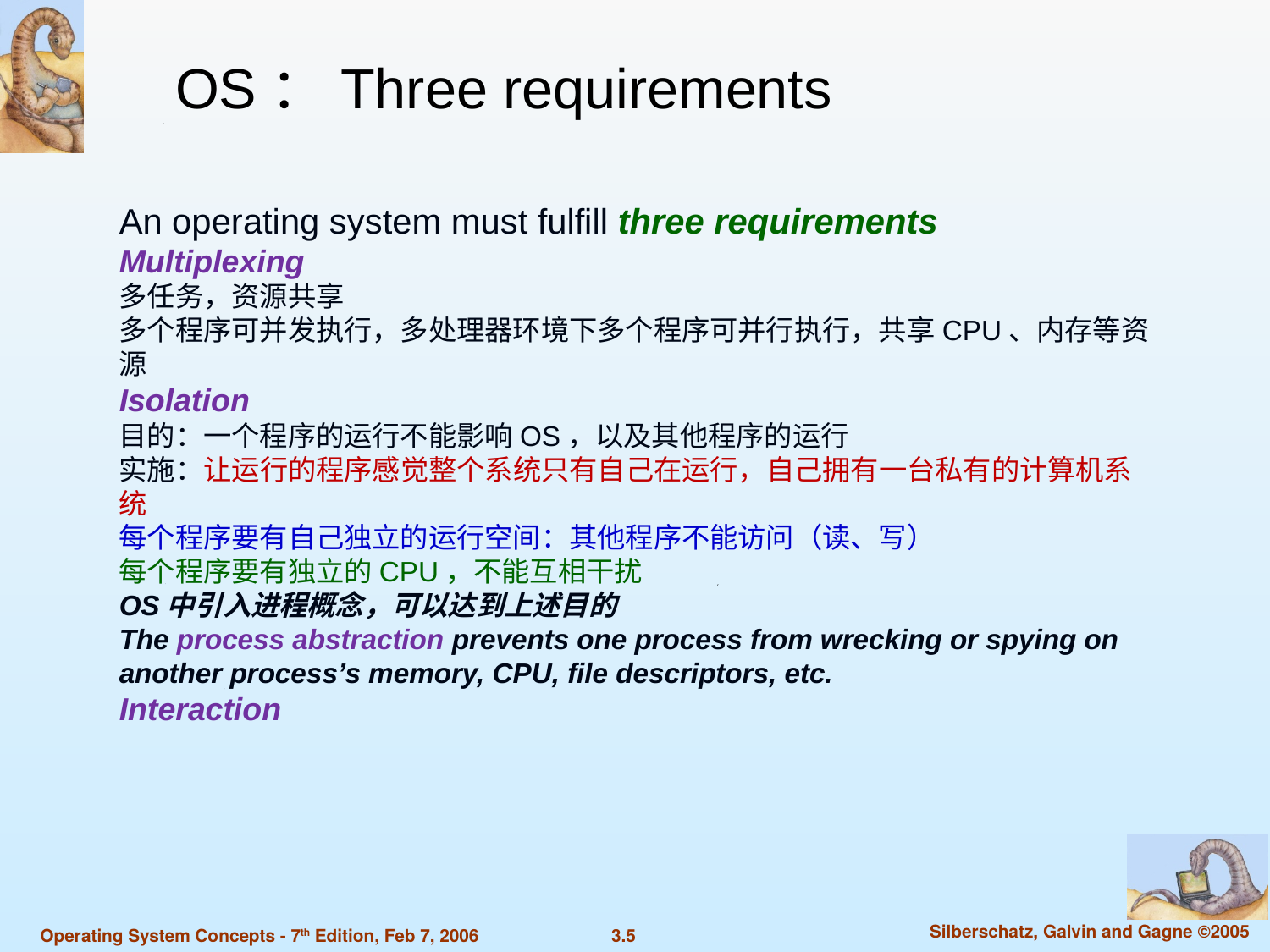

OS：Three requirements
An operating system must fulfill three requirements
Multiplexing
多任务，资源共享
多个程序可并发执行，多处理器环境下多个程序可并行执行，共享CPU、内存等资源
Isolation
目的：一个程序的运行不能影响OS，以及其他程序的运行
实施：让运行的程序感觉整个系统只有自己在运行，自己拥有一台私有的计算机系统
每个程序要有自己独立的运行空间：其他程序不能访问（读、写）
每个程序要有独立的CPU，不能互相干扰
OS中引入进程概念，可以达到上述目的
The process abstraction prevents one process from wrecking or spying on another process’s memory, CPU, file descriptors, etc.
Interaction